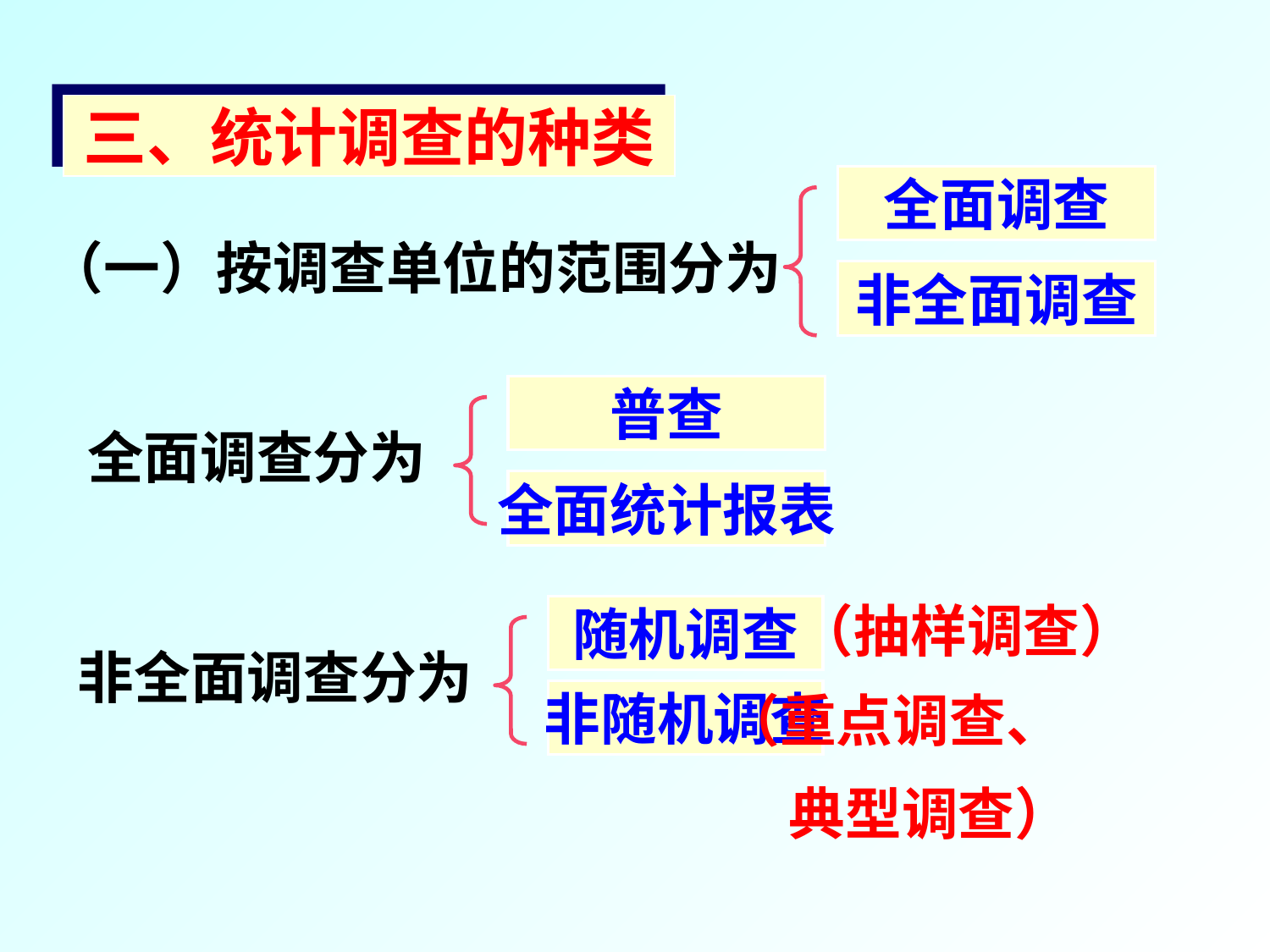

三、统计调查的种类
全面调查

非全面调查
（一）按调查单位的范围分为
普查

全面统计报表
全面调查分为
（抽样调查）
随机调查

非随机调查
非全面调查分为
（重点调查、
    典型调查）